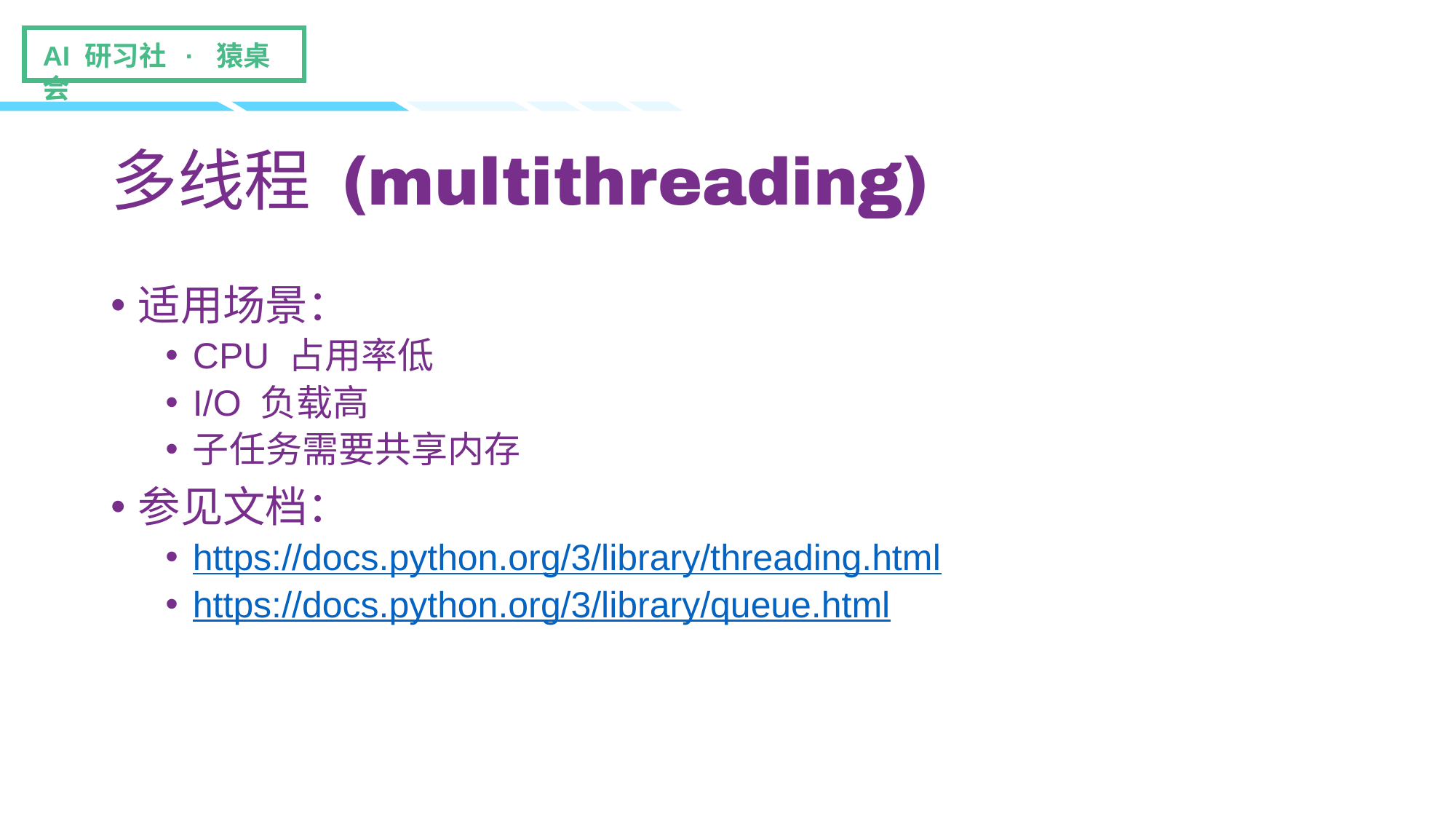

# 多线程 (multithreading)
适用场景：
CPU 占用率低
I/O 负载高
子任务需要共享内存
参见文档：
https://docs.python.org/3/library/threading.html
https://docs.python.org/3/library/queue.html